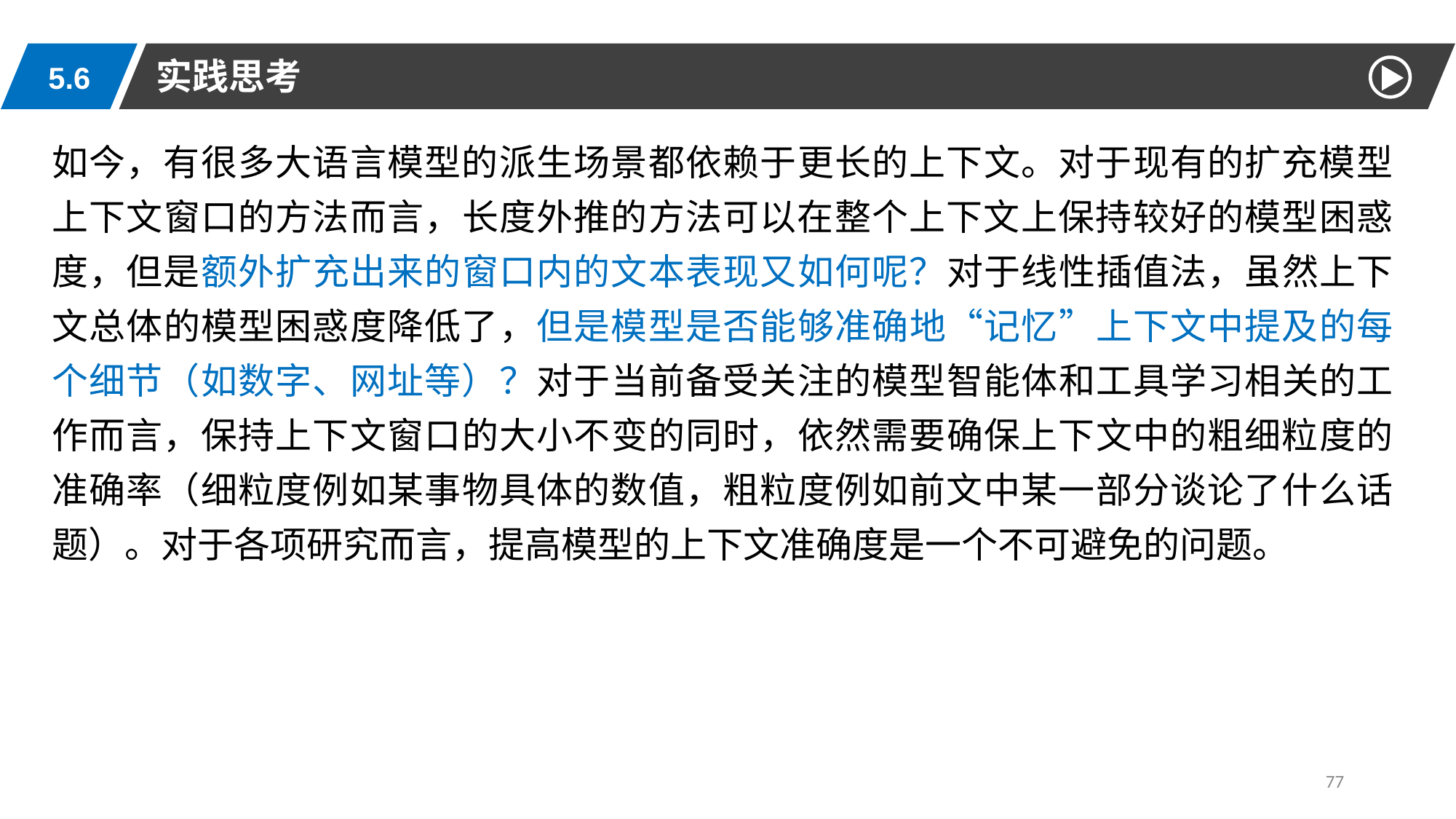

实践思考
5.6

如今，有很多大语言模型的派生场景都依赖于更长的上下文。对于现有的扩充模型上下文窗口的方法而言，长度外推的方法可以在整个上下文上保持较好的模型困惑度，但是额外扩充出来的窗口内的文本表现又如何呢？对于线性插值法，虽然上下文总体的模型困惑度降低了，但是模型是否能够准确地“记忆”上下文中提及的每个细节（如数字、网址等）？对于当前备受关注的模型智能体和工具学习相关的工作而言，保持上下文窗口的大小不变的同时，依然需要确保上下文中的粗细粒度的准确率（细粒度例如某事物具体的数值，粗粒度例如前文中某一部分谈论了什么话题）。对于各项研究而言，提高模型的上下文准确度是一个不可避免的问题。
77